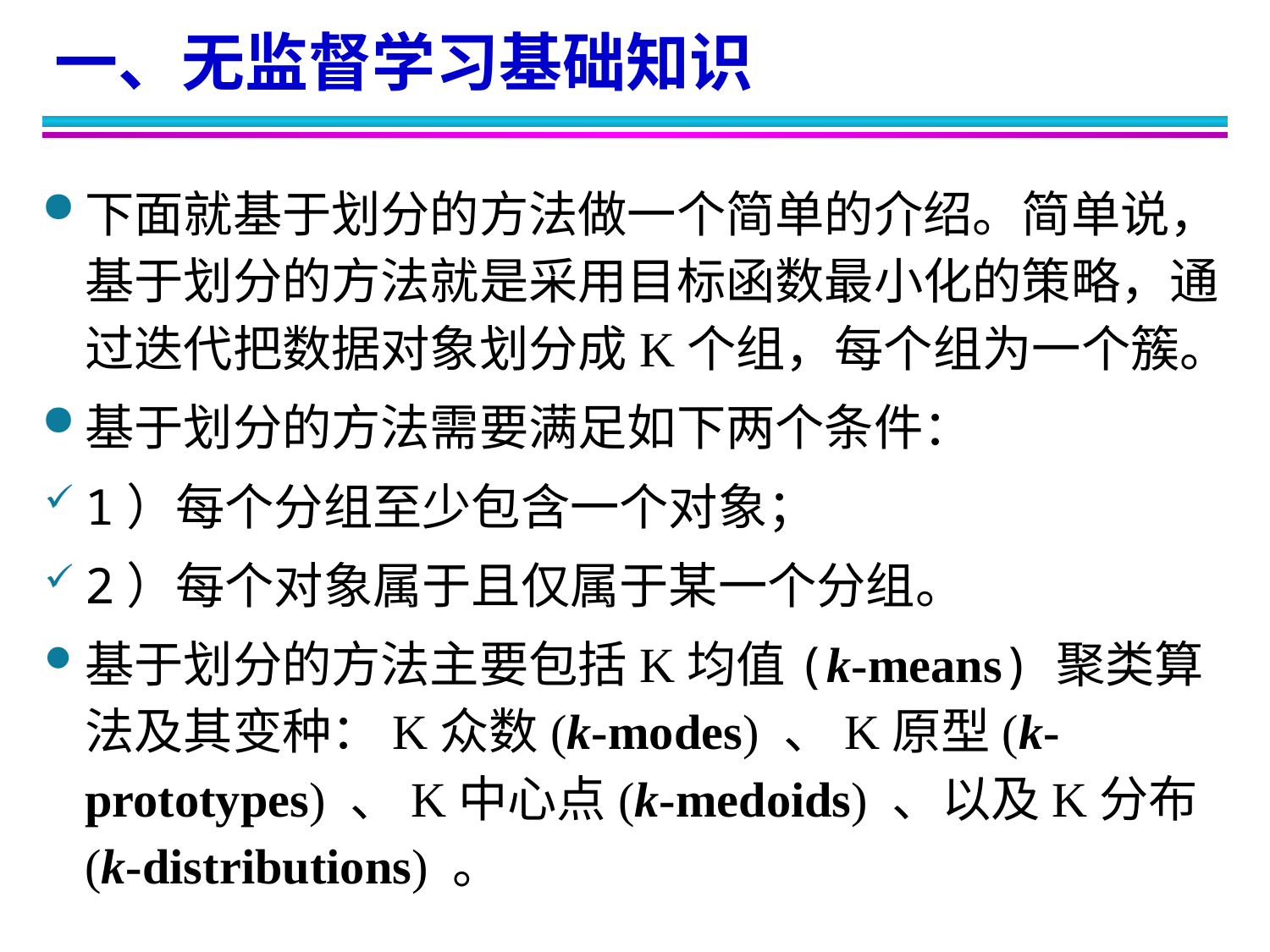

一、无监督学习基础知识
下面就基于划分的方法做一个简单的介绍。简单说，基于划分的方法就是采用目标函数最小化的策略，通过迭代把数据对象划分成K个组，每个组为一个簇。
基于划分的方法需要满足如下两个条件：
1）每个分组至少包含一个对象；
2）每个对象属于且仅属于某一个分组。
基于划分的方法主要包括K均值(k-means) 聚类算法及其变种：K众数(k-modes) 、K原型(k-prototypes) 、K中心点(k-medoids) 、以及K分布(k-distributions) 。